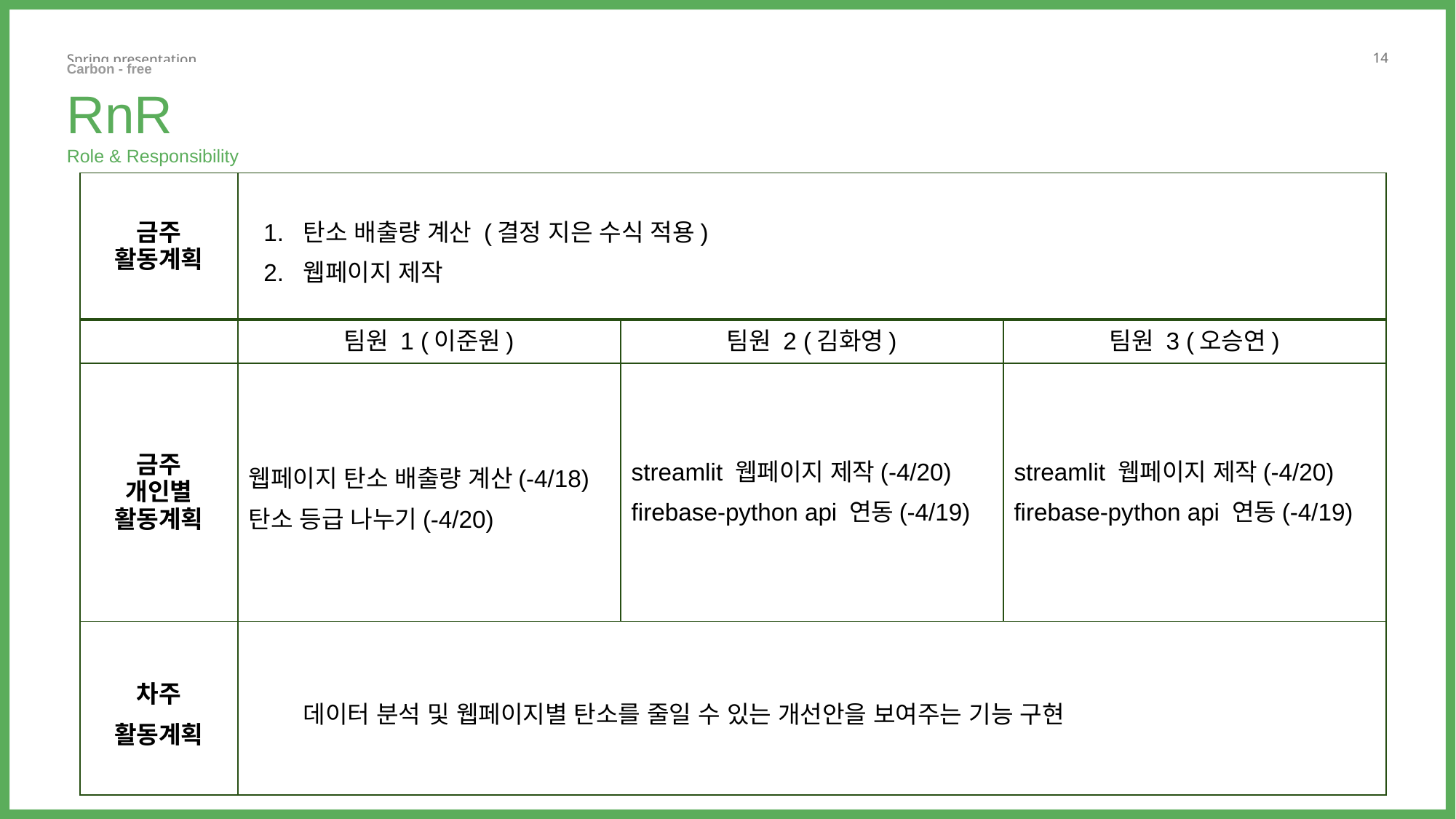

Carbon - free             ㅤ ㅤ

RnR
Role & Responsibility
| 금주 활동계획 | 탄소 배출량 계산 (결정 지은 수식 적용) 웹페이지 제작 |  |  |
| --- | --- | --- | --- |
|  | 팀원 1 (이준원) | 팀원 2 (김화영) | 팀원 3 (오승연) |
| 금주 개인별 활동계획 | 웹페이지 탄소 배출량 계산(-4/18) 탄소 등급 나누기(-4/20) | streamlit 웹페이지 제작(-4/20) firebase-python api 연동(-4/19) | streamlit 웹페이지 제작(-4/20) firebase-python api 연동(-4/19) |
| 차주 활동계획 | 데이터 분석 및 웹페이지별 탄소를 줄일 수 있는 개선안을 보여주는 기능 구현 |  |  |